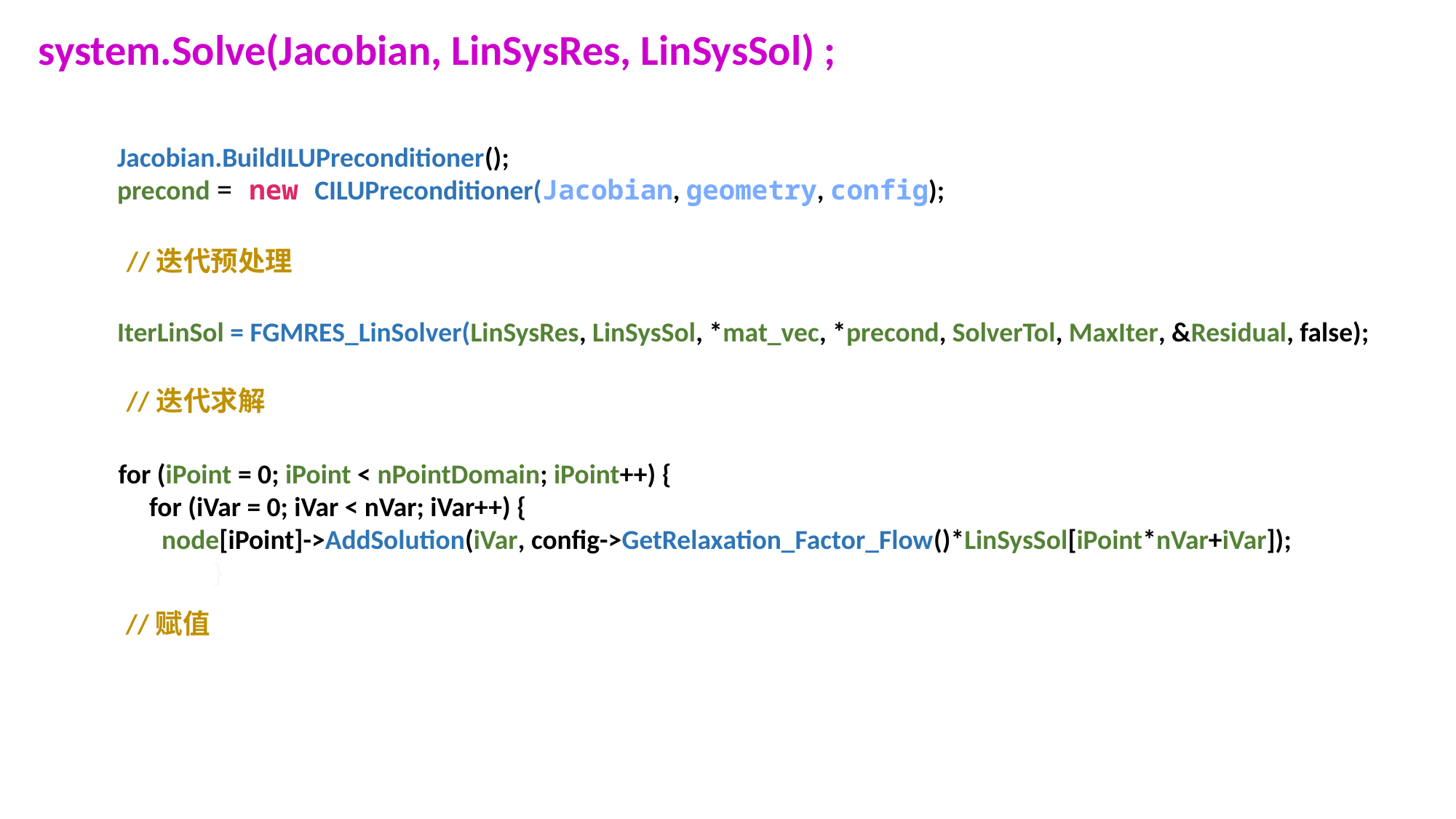

system.Solve(Jacobian, LinSysRes, LinSysSol) ;
 Jacobian.BuildILUPreconditioner();
 precond = new CILUPreconditioner(Jacobian, geometry, config);
//迭代预处理
 IterLinSol = FGMRES_LinSolver(LinSysRes, LinSysSol, *mat_vec, *precond, SolverTol, MaxIter, &Residual, false);
//迭代求解
 for (iPoint = 0; iPoint < nPointDomain; iPoint++) {
      for (iVar = 0; iVar < nVar; iVar++) {
        node[iPoint]->AddSolution(iVar, config->GetRelaxation_Factor_Flow()*LinSysSol[iPoint*nVar+iVar]);
      }
//赋值